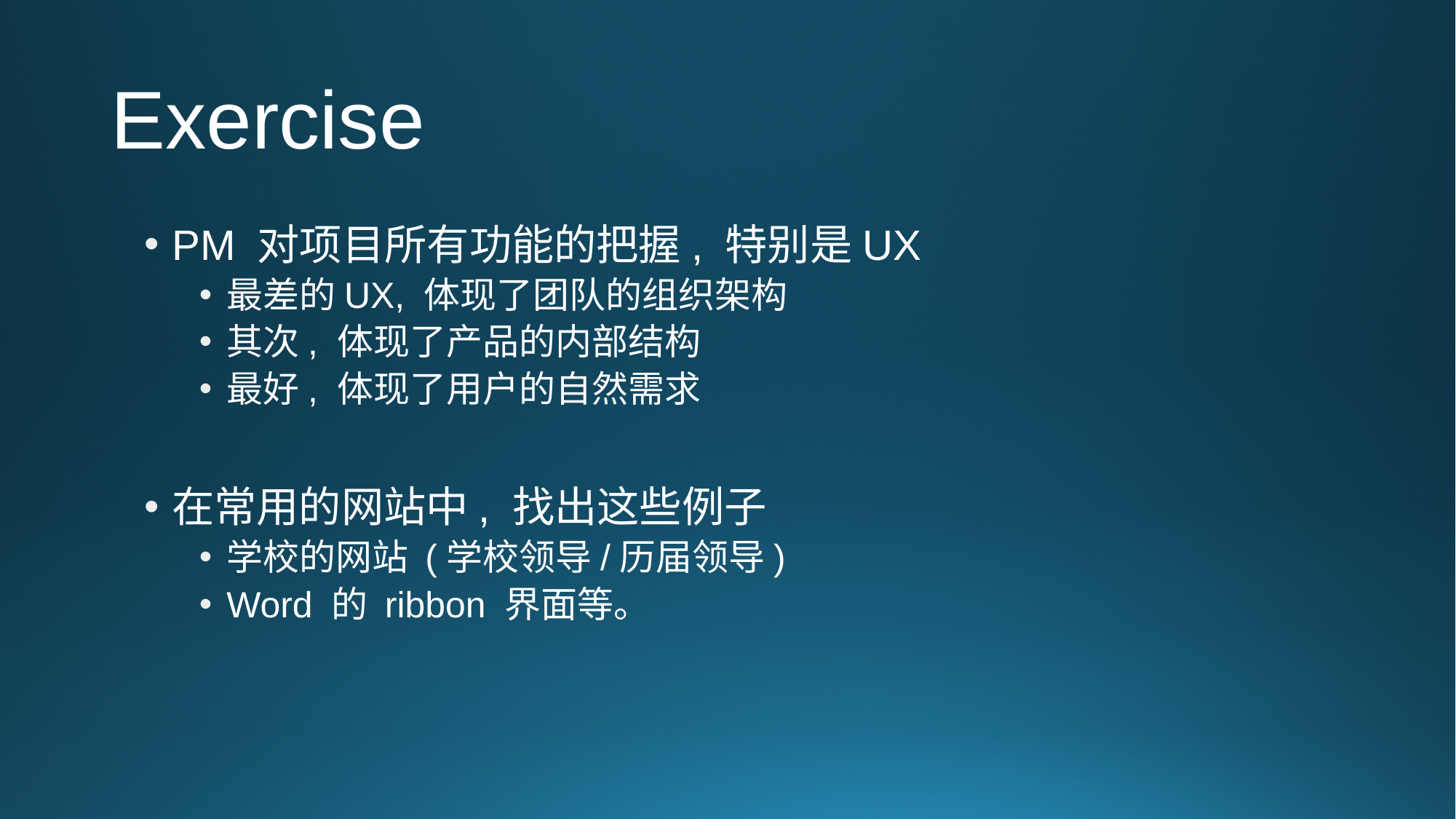

# Exercise
PM 对项目所有功能的把握, 特别是UX
最差的UX, 体现了团队的组织架构
其次, 体现了产品的内部结构
最好, 体现了用户的自然需求

在常用的网站中, 找出这些例子
学校的网站 (学校领导/历届领导)
Word 的 ribbon 界面等。